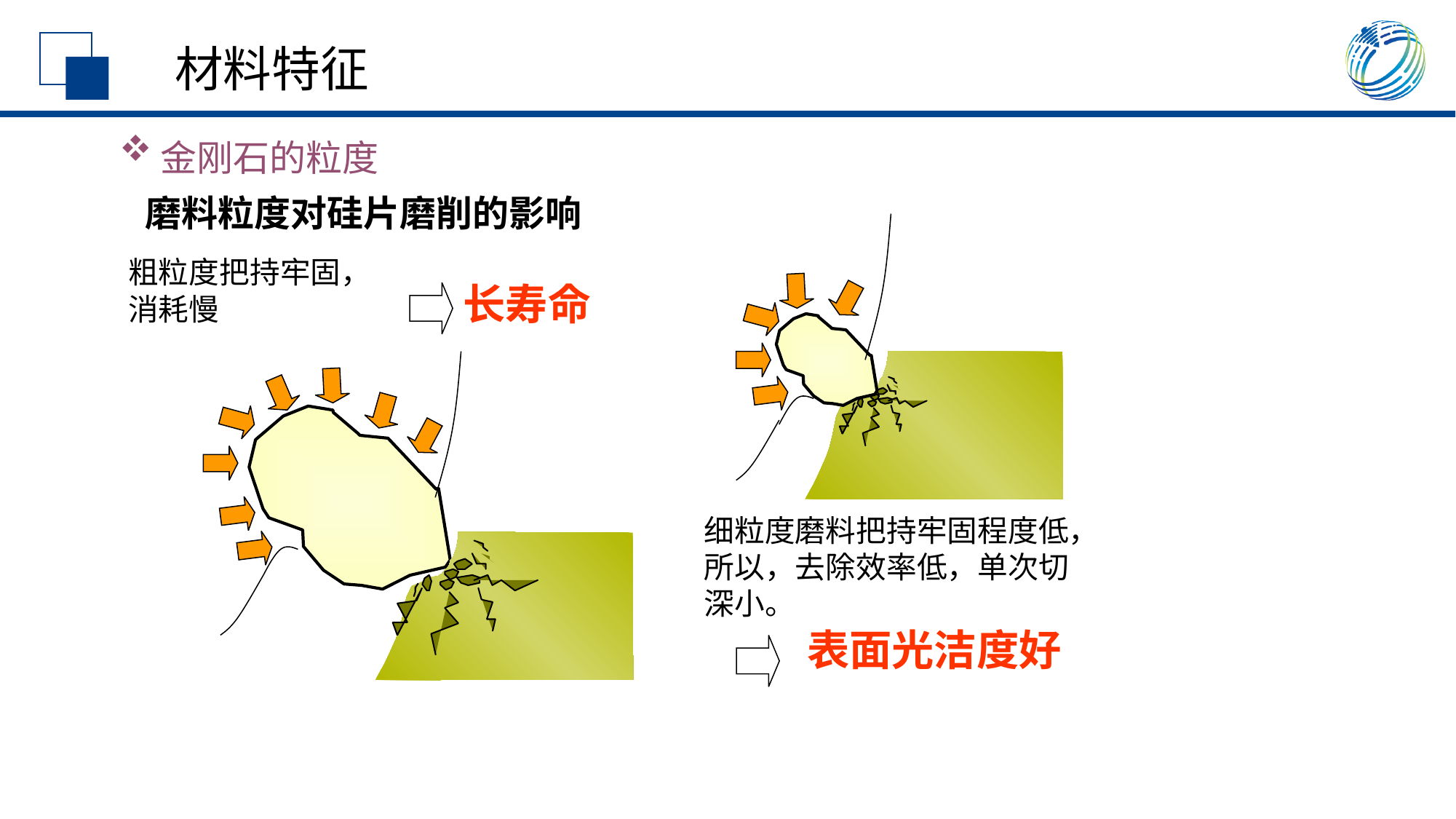

材料特征
金刚石的粒度
磨料粒度对硅片磨削的影响

粗粒度把持牢固，消耗慢
长寿命

细粒度磨料把持牢固程度低，所以，去除效率低，单次切深小。
表面光洁度好